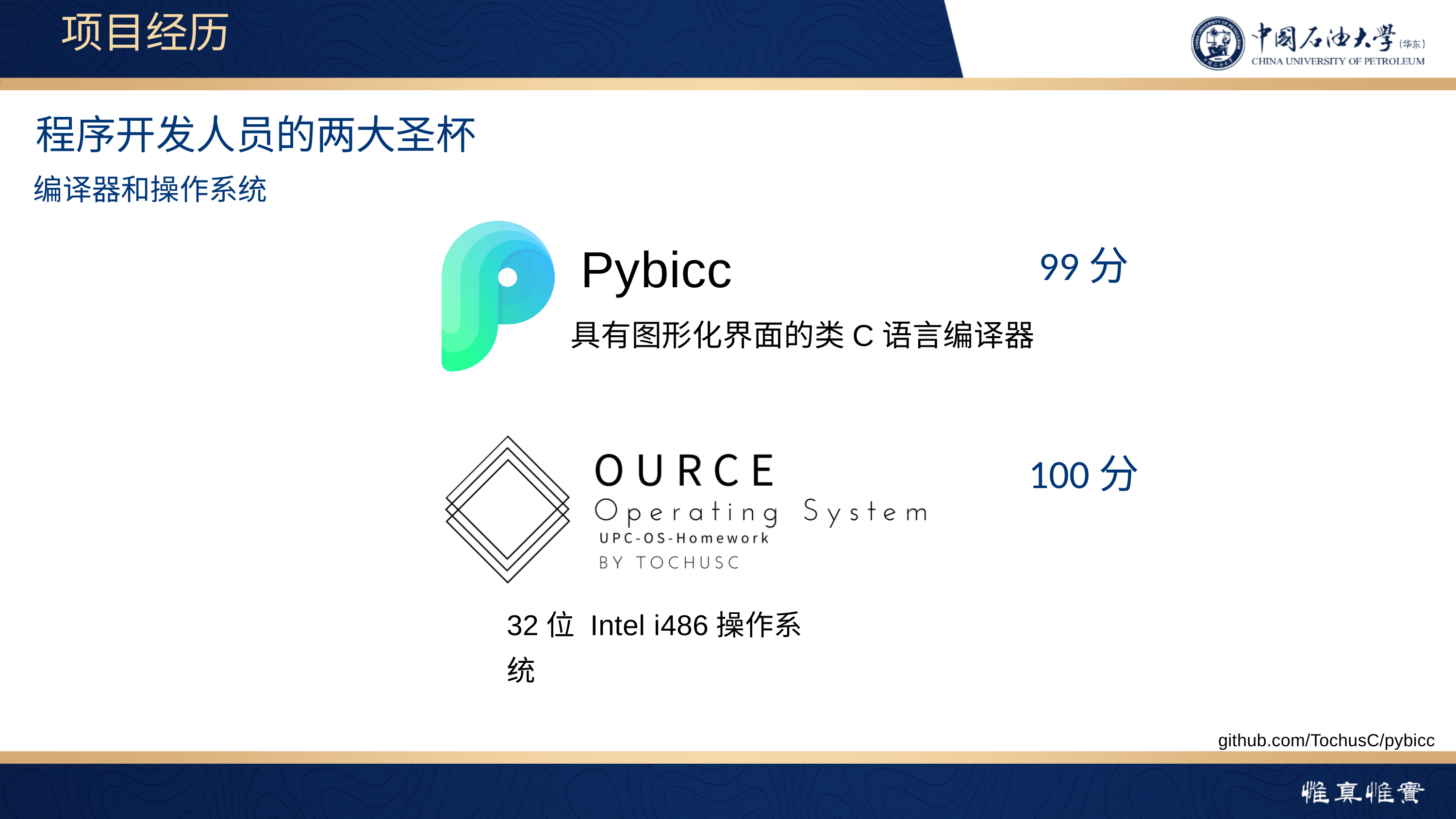

项目经历

程序开发人员的两大圣杯
编译器和操作系统

Pybicc
具有图形化界面的类C语言编译器
99分

32位 Intel i486操作系统
100分
github.com/TochusC/pybicc